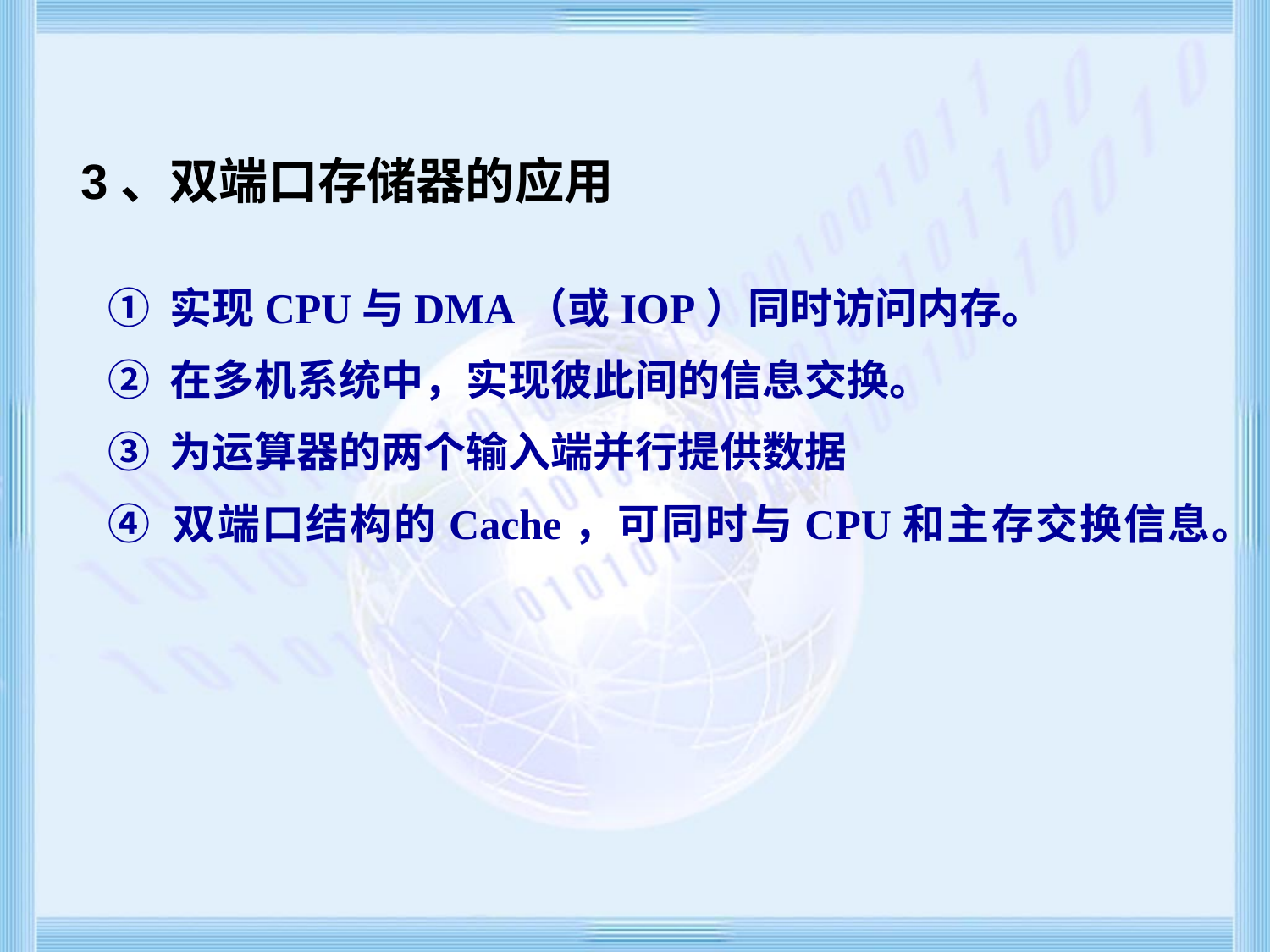

# 3、双端口存储器的应用
① 实现CPU与DMA（或IOP）同时访问内存。
② 在多机系统中，实现彼此间的信息交换。
③ 为运算器的两个输入端并行提供数据
④ 双端口结构的Cache，可同时与CPU和主存交换信息。